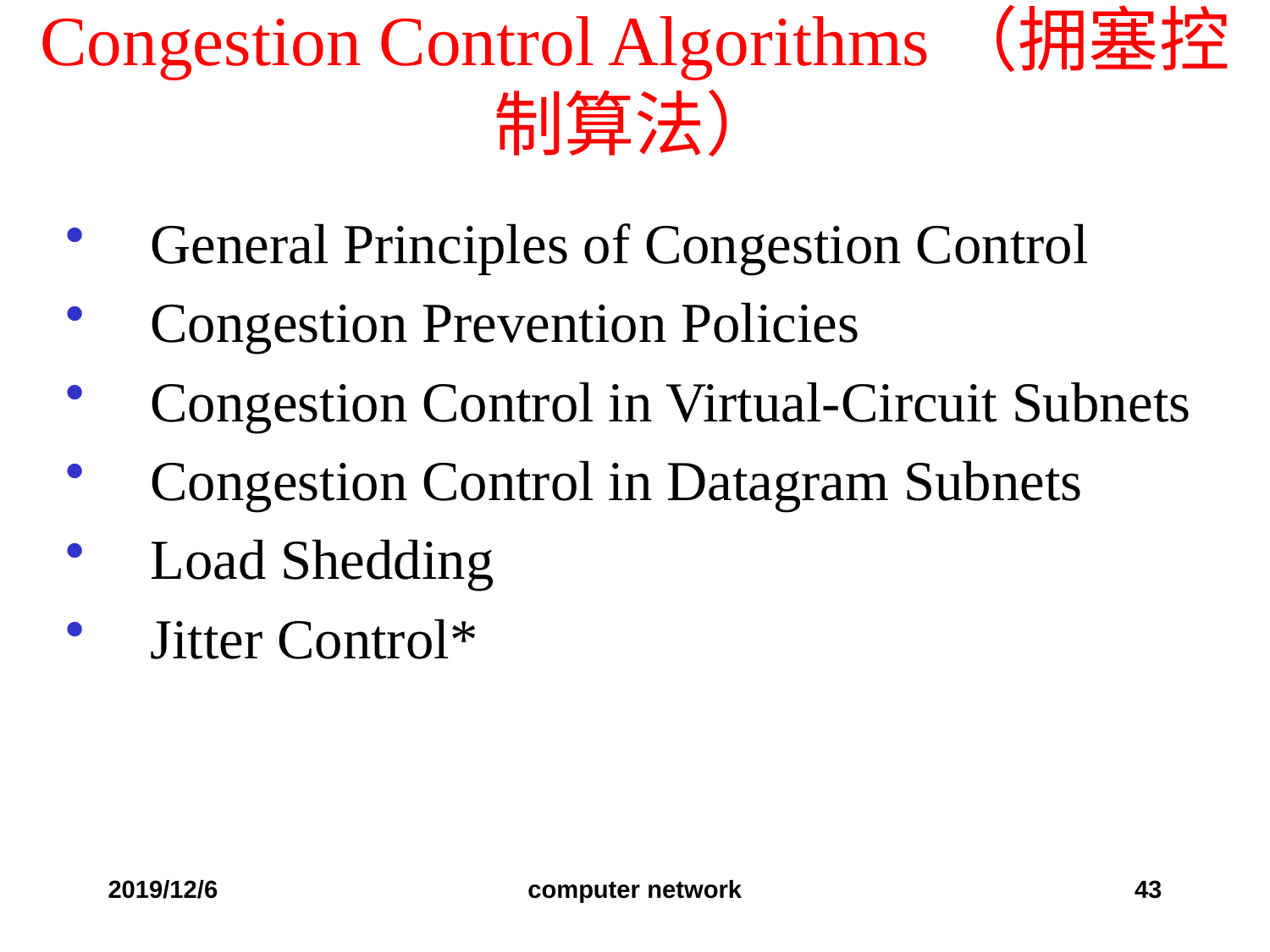

# Congestion Control Algorithms（拥塞控制算法）
General Principles of Congestion Control
Congestion Prevention Policies
Congestion Control in Virtual-Circuit Subnets
Congestion Control in Datagram Subnets
Load Shedding
Jitter Control*

2019/12/6
computer network
43